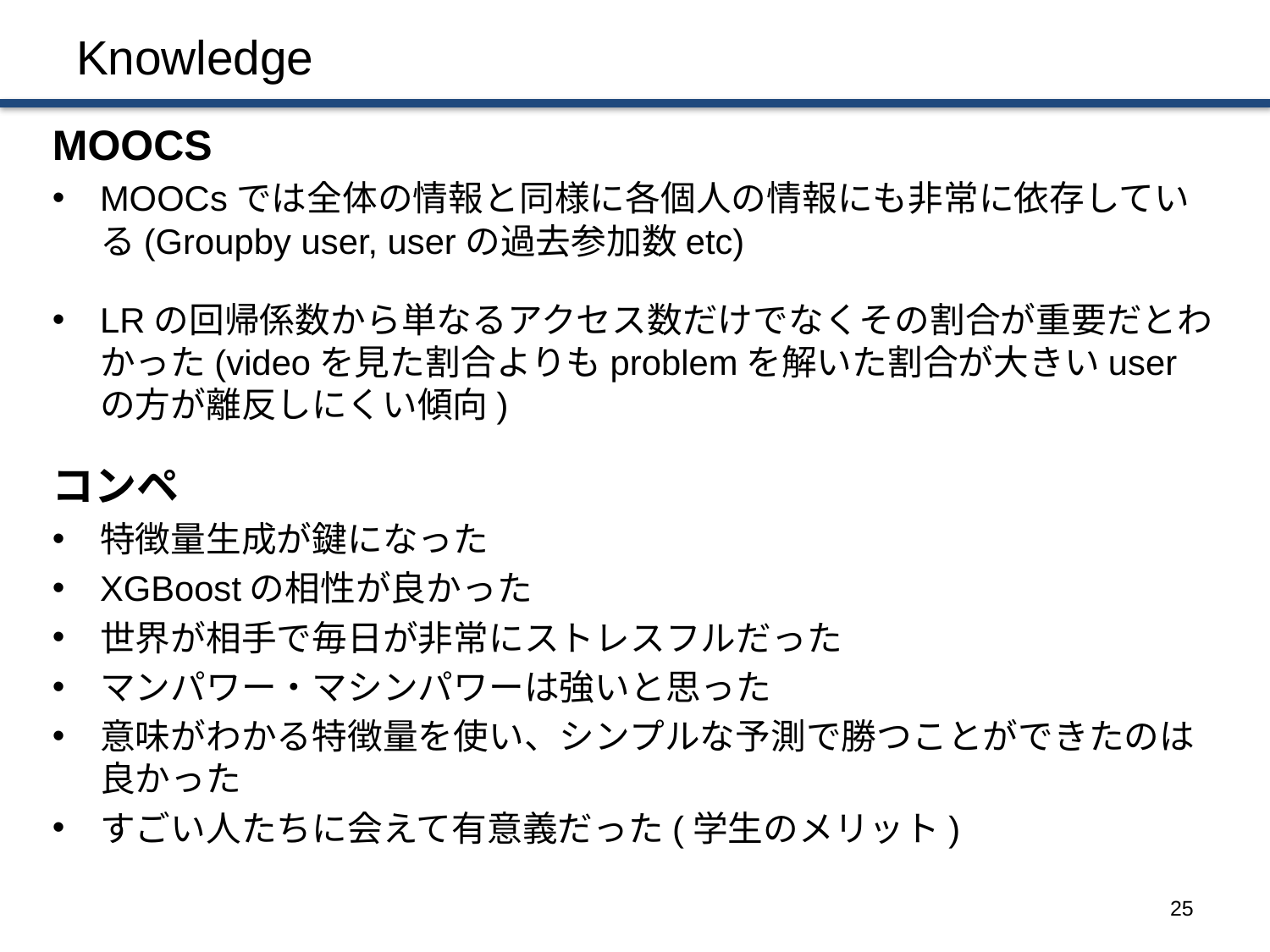

# Knowledge
MOOCS
MOOCsでは全体の情報と同様に各個人の情報にも非常に依存している(Groupby user, userの過去参加数etc)

LRの回帰係数から単なるアクセス数だけでなくその割合が重要だとわかった(videoを見た割合よりもproblemを解いた割合が大きいuserの方が離反しにくい傾向)

コンペ
特徴量生成が鍵になった
XGBoostの相性が良かった
世界が相手で毎日が非常にストレスフルだった
マンパワー・マシンパワーは強いと思った
意味がわかる特徴量を使い、シンプルな予測で勝つことができたのは良かった
すごい人たちに会えて有意義だった(学生のメリット)

25